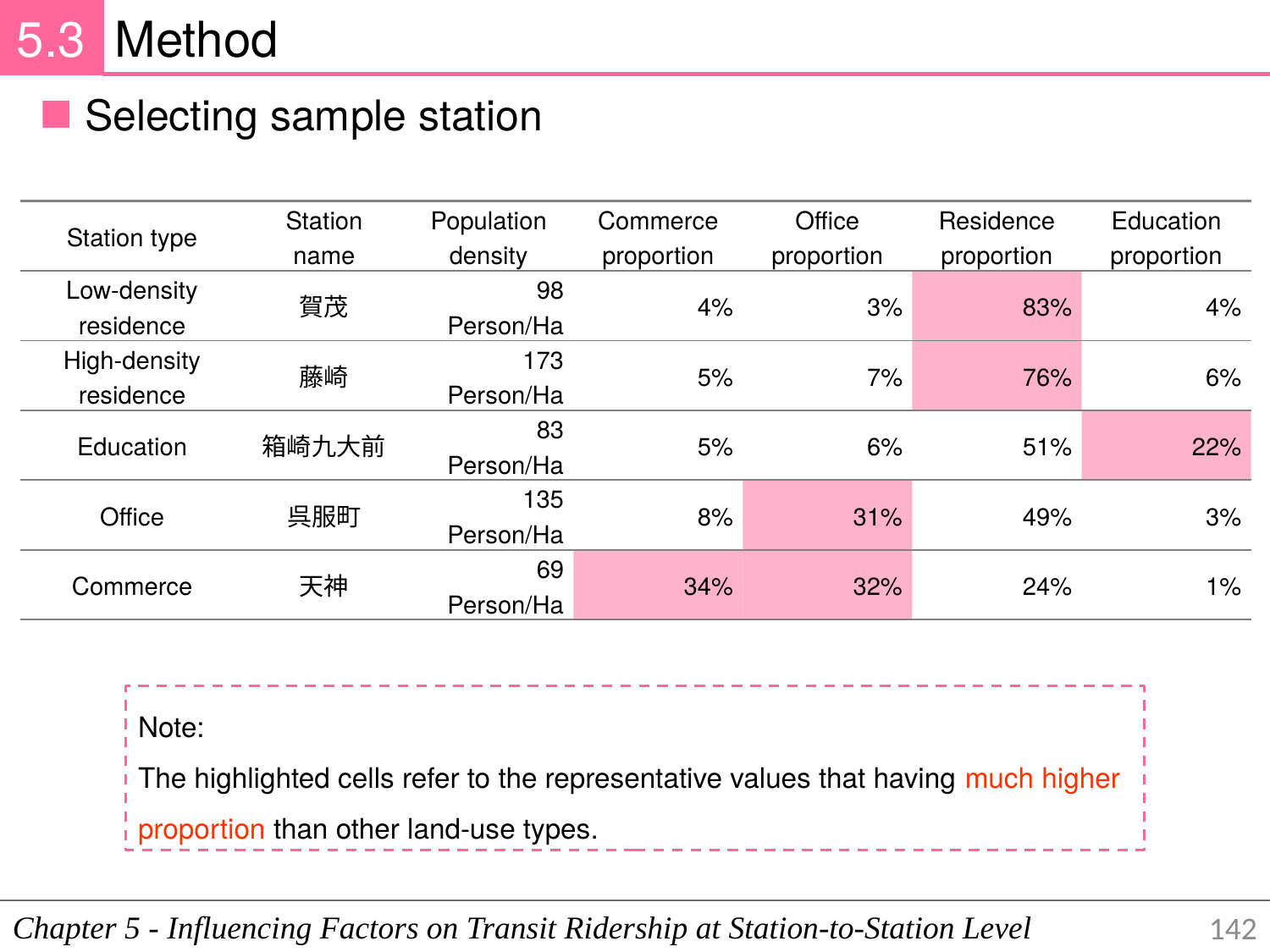

5.3
Method
Selecting sample station

| Station type | Station name | Population density | Commerce proportion | Office proportion | Residence proportion | Education proportion |
| --- | --- | --- | --- | --- | --- | --- |
| Low-density residence | 賀茂 | 98 Person/Ha | 4% | 3% | 83% | 4% |
| High-density residence | 藤崎 | 173 Person/Ha | 5% | 7% | 76% | 6% |
| Education | 箱崎九大前 | 83 Person/Ha | 5% | 6% | 51% | 22% |
| Office | 呉服町 | 135 Person/Ha | 8% | 31% | 49% | 3% |
| Commerce | 天神 | 69 Person/Ha | 34% | 32% | 24% | 1% |
Note:
The highlighted cells refer to the representative values that having much higher proportion than other land-use types.
Chapter 5 - Influencing Factors on Transit Ridership at Station-to-Station Level
142